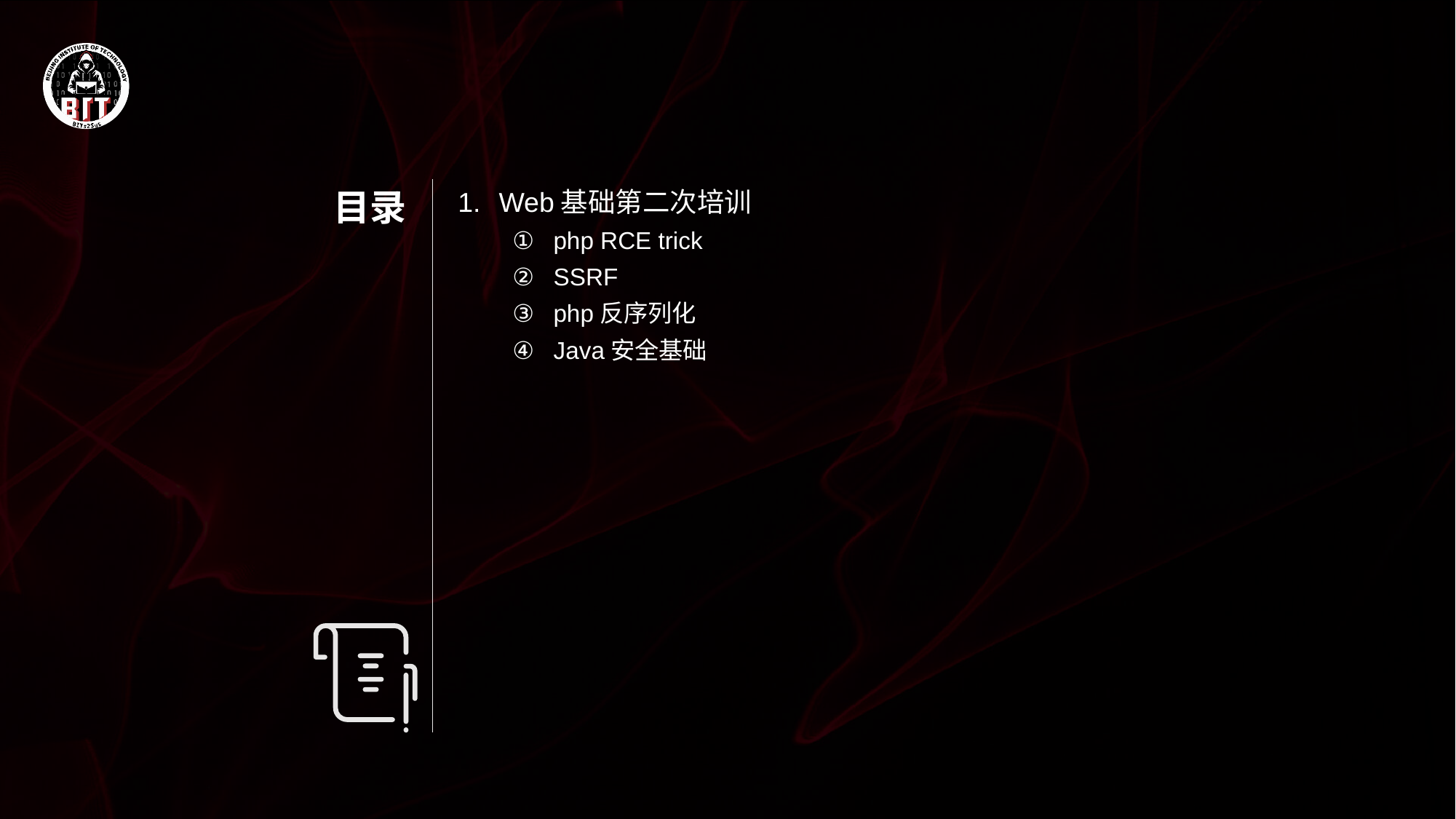

# 目录
Web基础第二次培训
php RCE trick
SSRF
php反序列化
Java安全基础